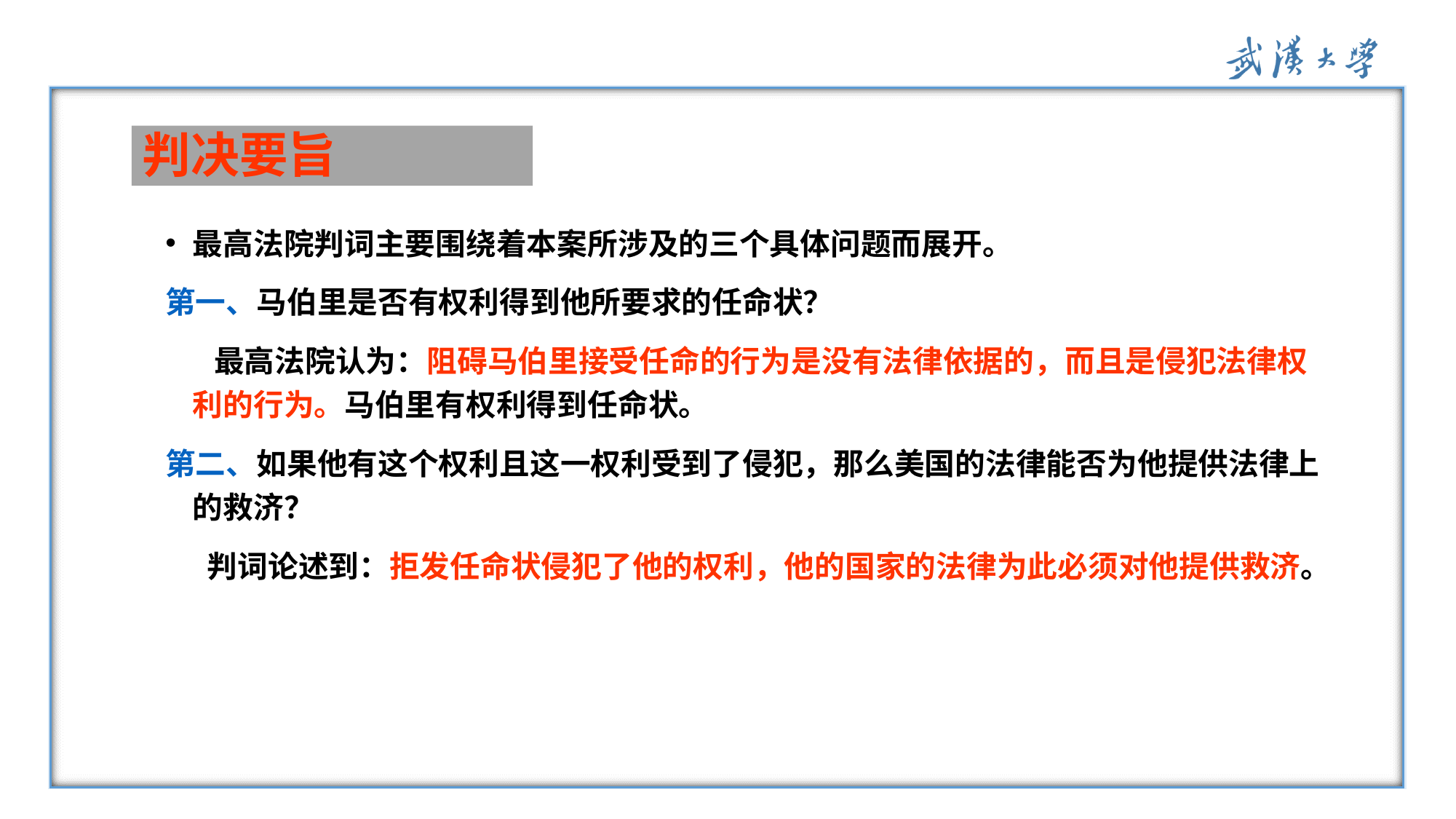

判决要旨
最高法院判词主要围绕着本案所涉及的三个具体问题而展开。
第一、马伯里是否有权利得到他所要求的任命状？
      最高法院认为：阻碍马伯里接受任命的行为是没有法律依据的，而且是侵犯法律权利的行为。马伯里有权利得到任命状。
第二、如果他有这个权利且这一权利受到了侵犯，那么美国的法律能否为他提供法律上的救济？
     判词论述到：拒发任命状侵犯了他的权利，他的国家的法律为此必须对他提供救济。